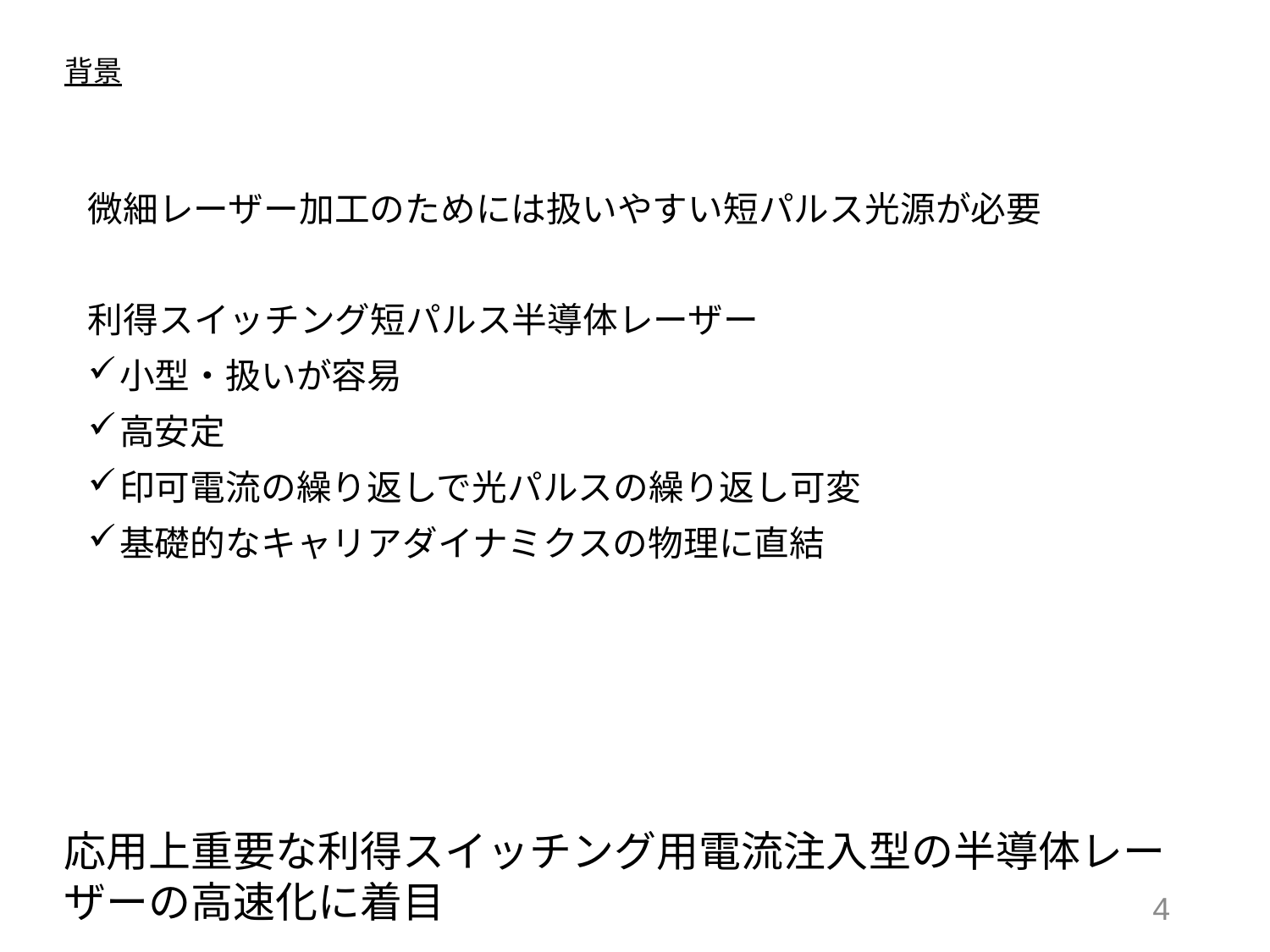

# 背景
微細レーザー加工のためには扱いやすい短パルス光源が必要
利得スイッチング短パルス半導体レーザー
小型・扱いが容易
高安定
印可電流の繰り返しで光パルスの繰り返し可変
基礎的なキャリアダイナミクスの物理に直結

応用上重要な利得スイッチング用電流注入型の半導体レーザーの高速化に着目
4